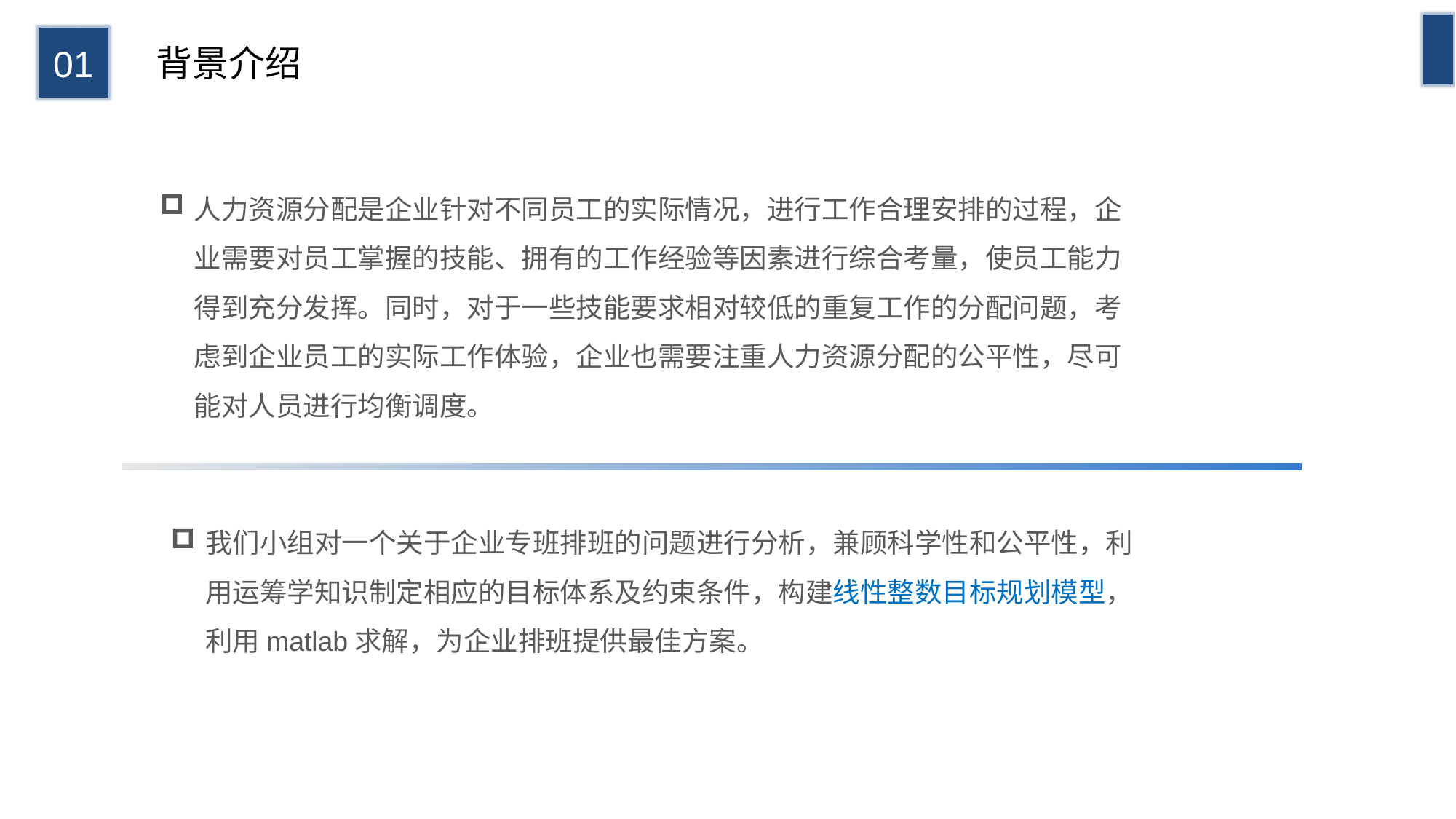

01
背景介绍
人力资源分配是企业针对不同员工的实际情况，进行工作合理安排的过程，企业需要对员工掌握的技能、拥有的工作经验等因素进行综合考量，使员工能力得到充分发挥。同时，对于一些技能要求相对较低的重复工作的分配问题，考虑到企业员工的实际工作体验，企业也需要注重人力资源分配的公平性，尽可能对人员进行均衡调度。

我们小组对一个关于企业专班排班的问题进行分析，兼顾科学性和公平性，利用运筹学知识制定相应的目标体系及约束条件，构建线性整数目标规划模型，利用matlab求解，为企业排班提供最佳方案。